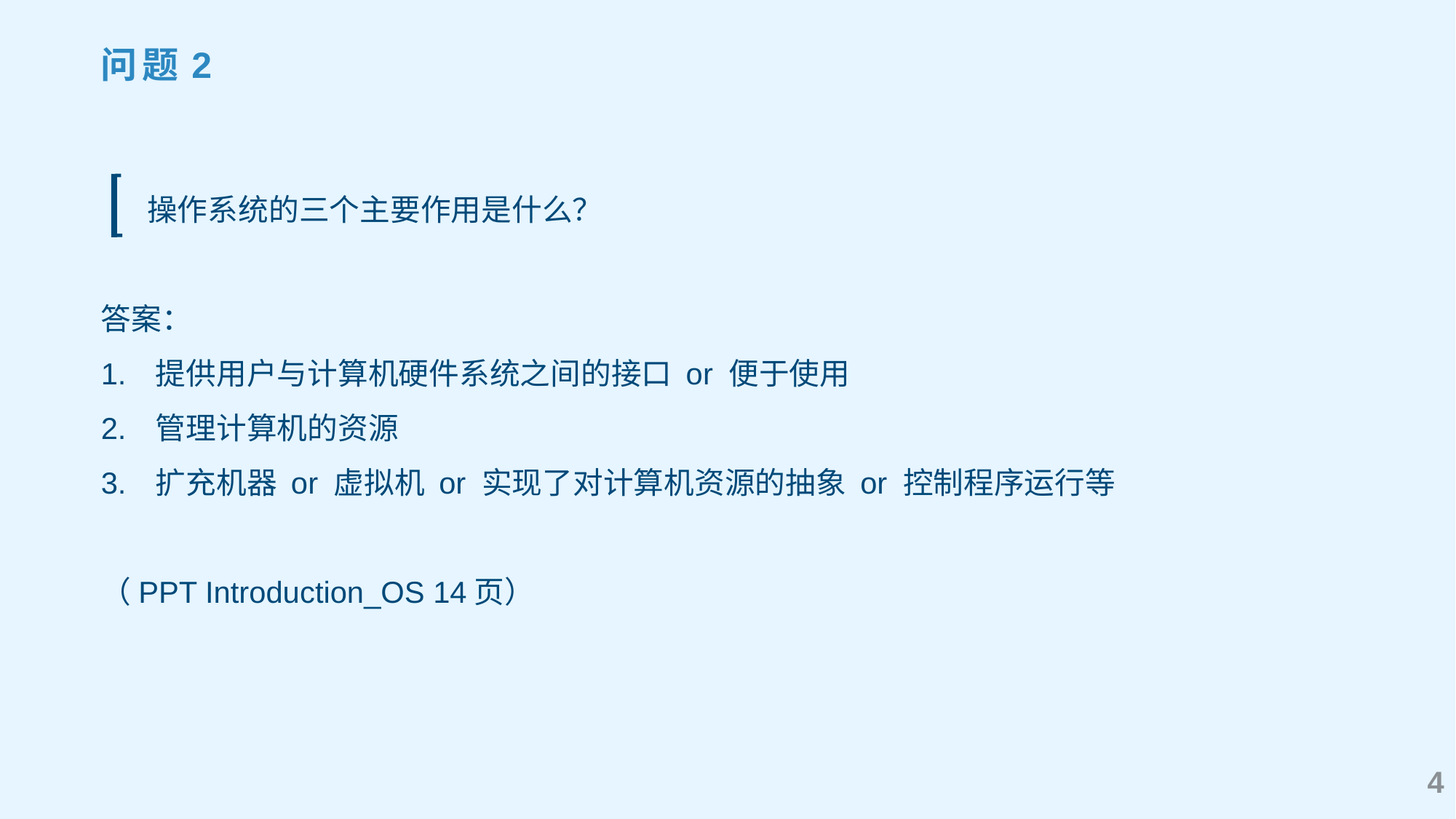

问题2

操作系统的三个主要作用是什么？
答案：
提供用户与计算机硬件系统之间的接口 or 便于使用
管理计算机的资源
扩充机器 or 虚拟机 or 实现了对计算机资源的抽象 or 控制程序运行等

（PPT Introduction_OS 14页）
4